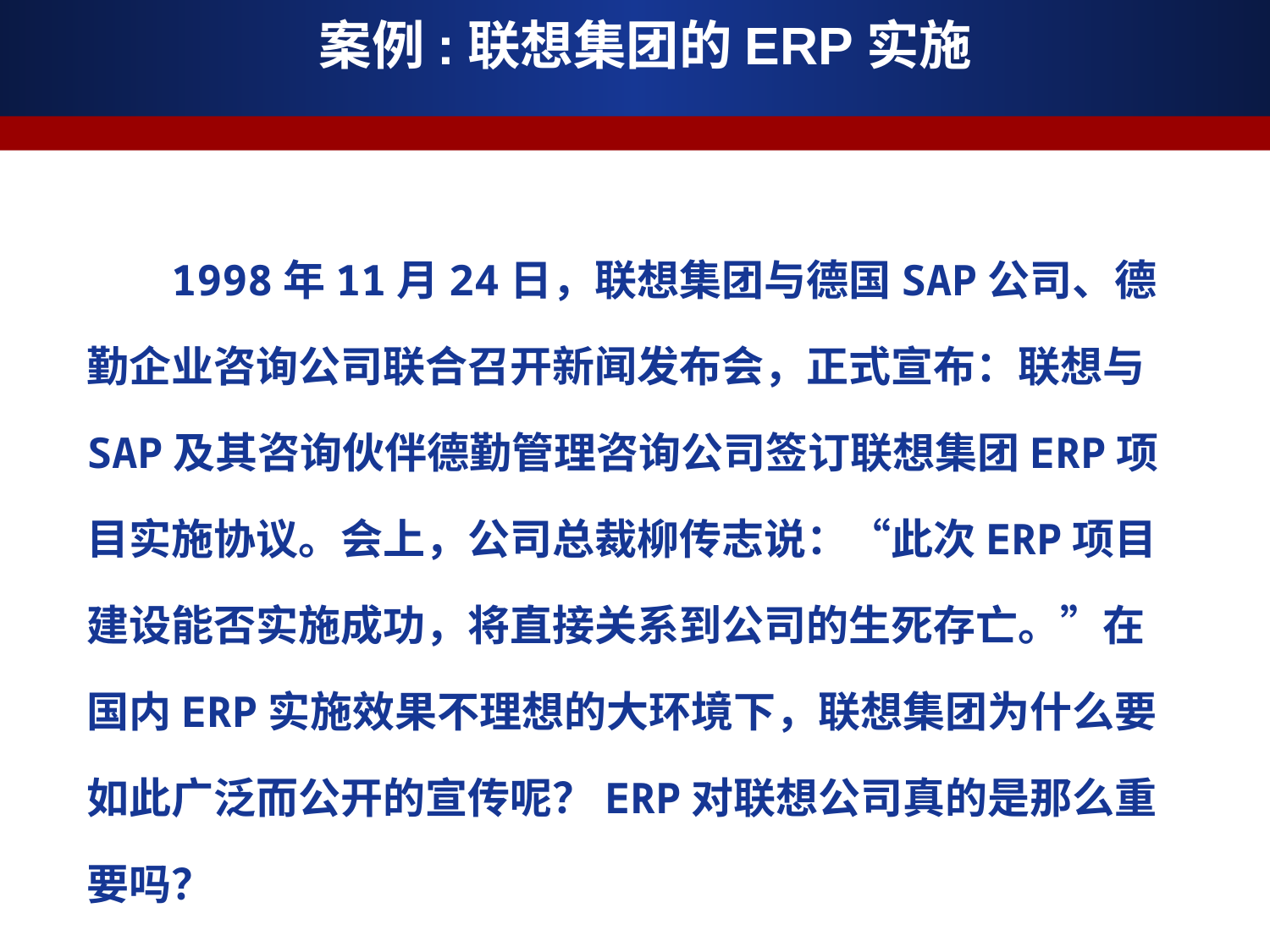

# 案例:联想集团的ERP实施
    1998年11月24日，联想集团与德国SAP公司、德勤企业咨询公司联合召开新闻发布会，正式宣布：联想与SAP及其咨询伙伴德勤管理咨询公司签订联想集团ERP项目实施协议。会上，公司总裁柳传志说：“此次ERP项目建设能否实施成功，将直接关系到公司的生死存亡。”在国内ERP实施效果不理想的大环境下，联想集团为什么要如此广泛而公开的宣传呢？ERP对联想公司真的是那么重要吗？